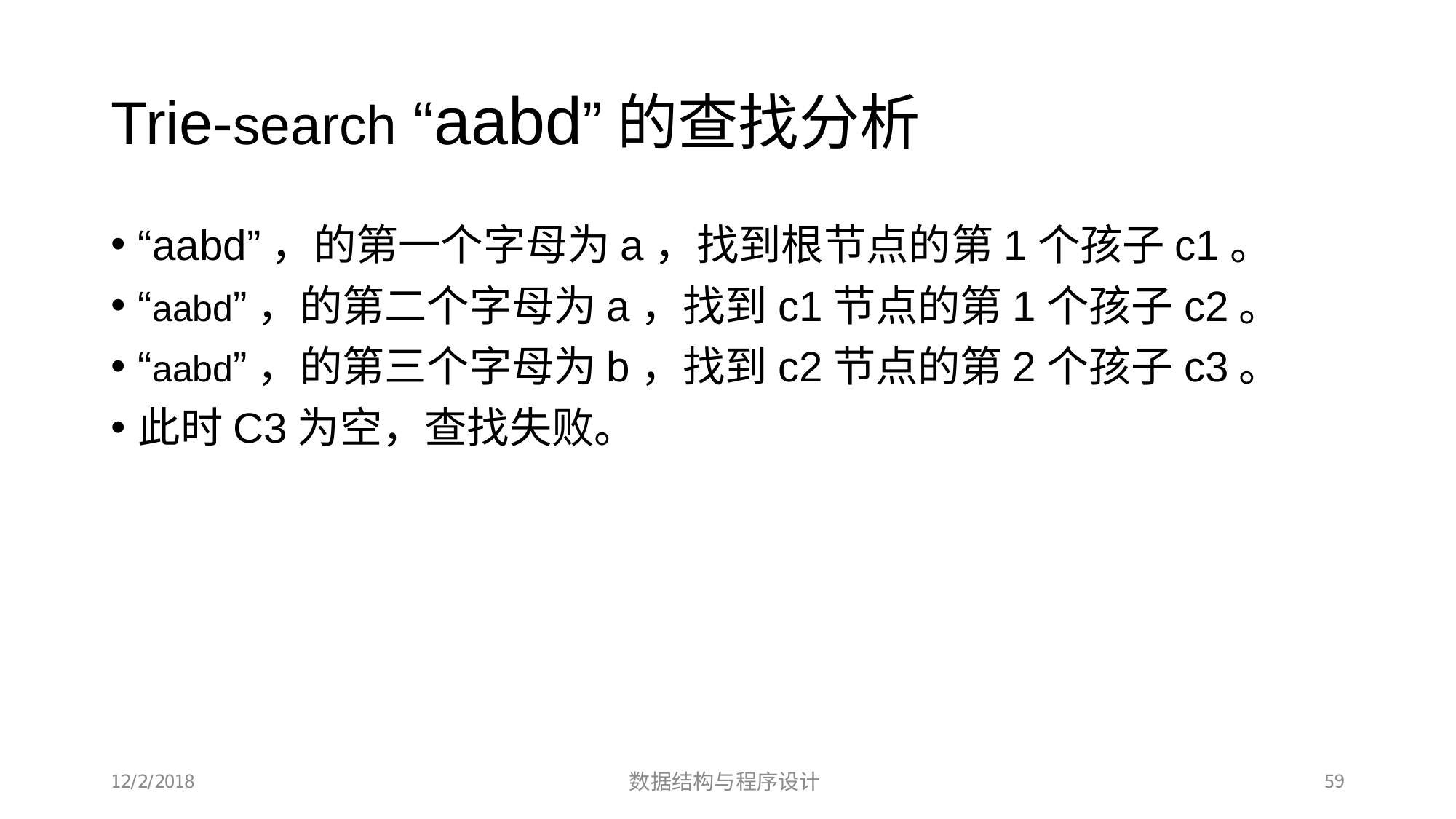

# Trie-search “aabd”的查找分析
“aabd”，的第一个字母为a，找到根节点的第1个孩子c1。
“aabd”，的第二个字母为a，找到c1节点的第1个孩子c2。
“aabd”，的第三个字母为b，找到c2节点的第2个孩子c3。
此时C3为空，查找失败。
12/2/2018
数据结构与程序设计
59